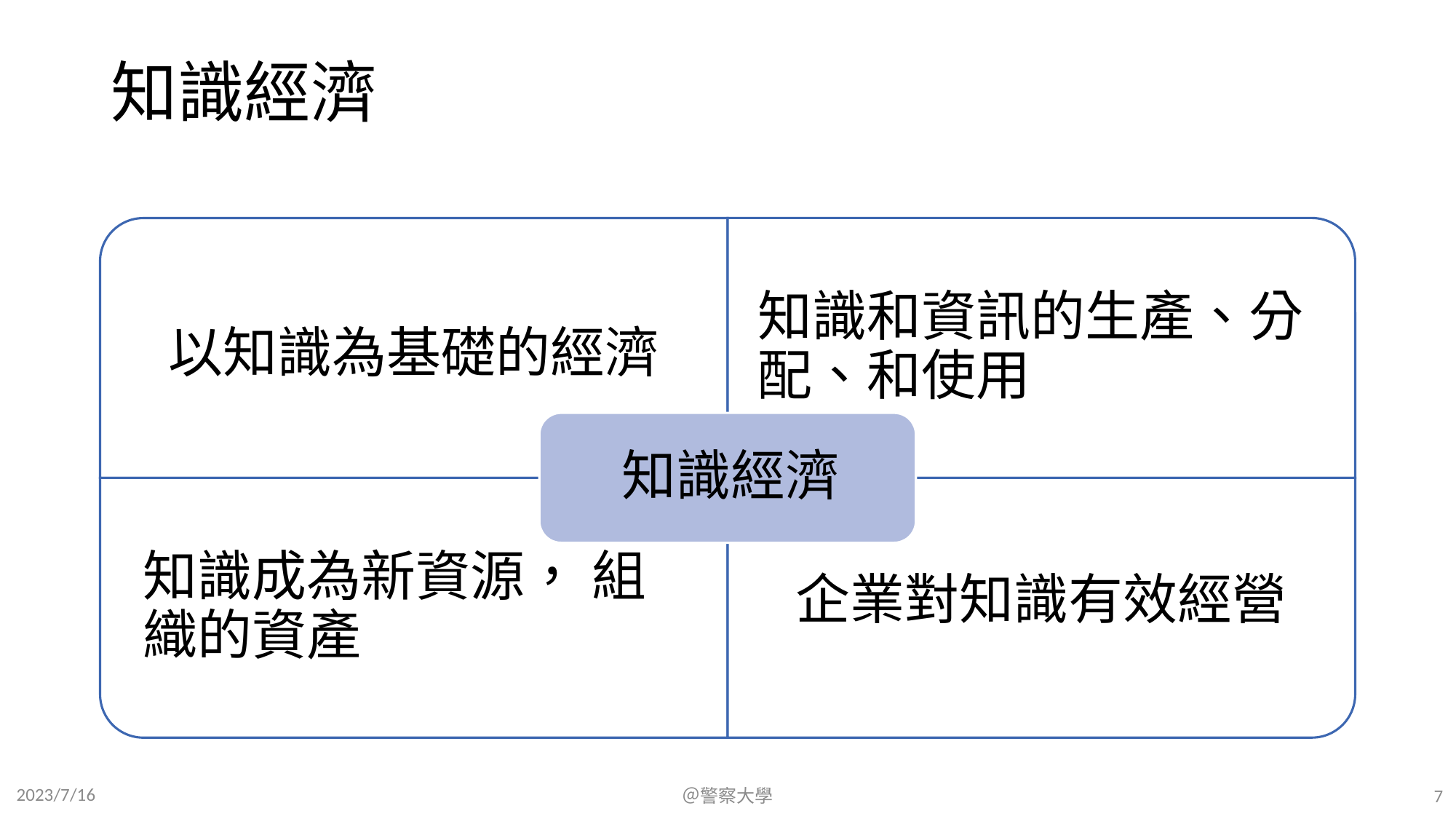

# 知識經濟
以知識為基礎的經濟
知識和資訊的生產、分配、和使用
知識成為新資源， 組織的資產
企業對知識有效經營
知識經濟
2023/7/16
＠警察大學
7